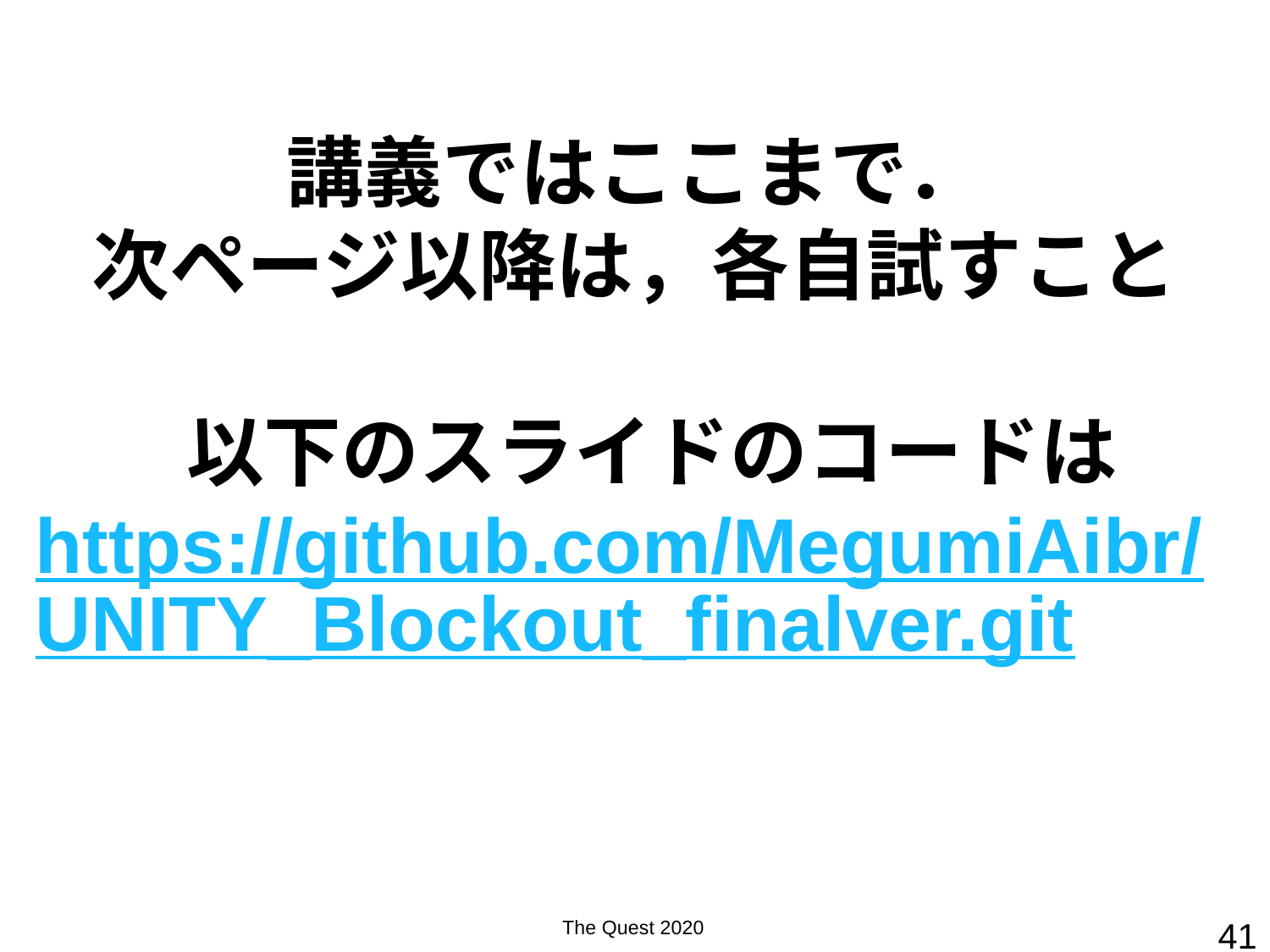

# 講義ではここまで． 次ページ以降は，各自試すこと 以下のスライドのコードは https://github.com/MegumiAibr/UNITY_Blockout_finalver.git
The Quest 2020
41